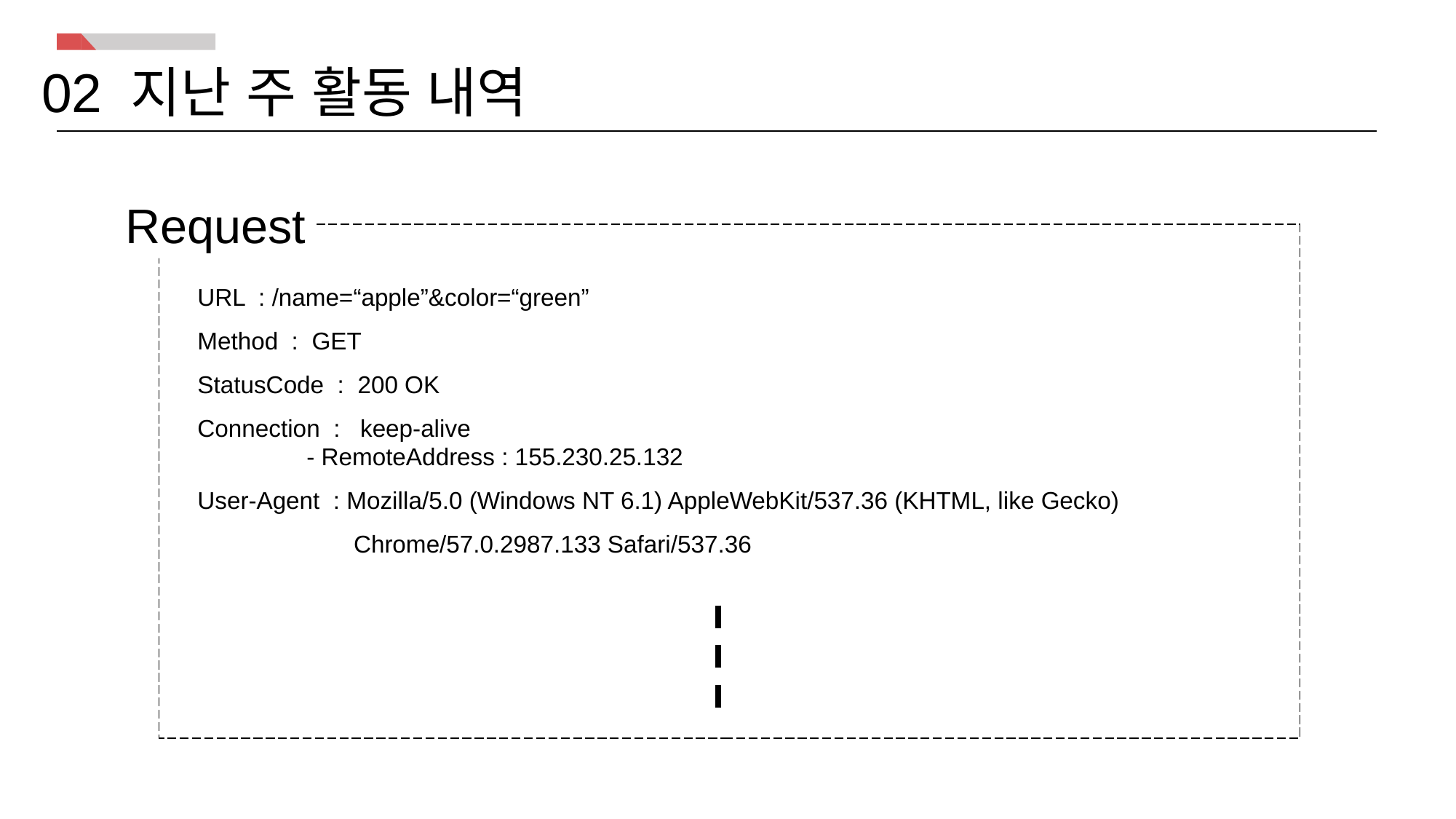

02 지난 주 활동 내역
Request

URL  : /name=“apple”&color=“green”
Method  :  GET
StatusCode  :  200 OK
Connection  :   keep-alive
	- RemoteAddress : 155.230.25.132
User-Agent  : Mozilla/5.0 (Windows NT 6.1) AppleWebKit/537.36 (KHTML, like Gecko) 	  	 	       Chrome/57.0.2987.133 Safari/537.36